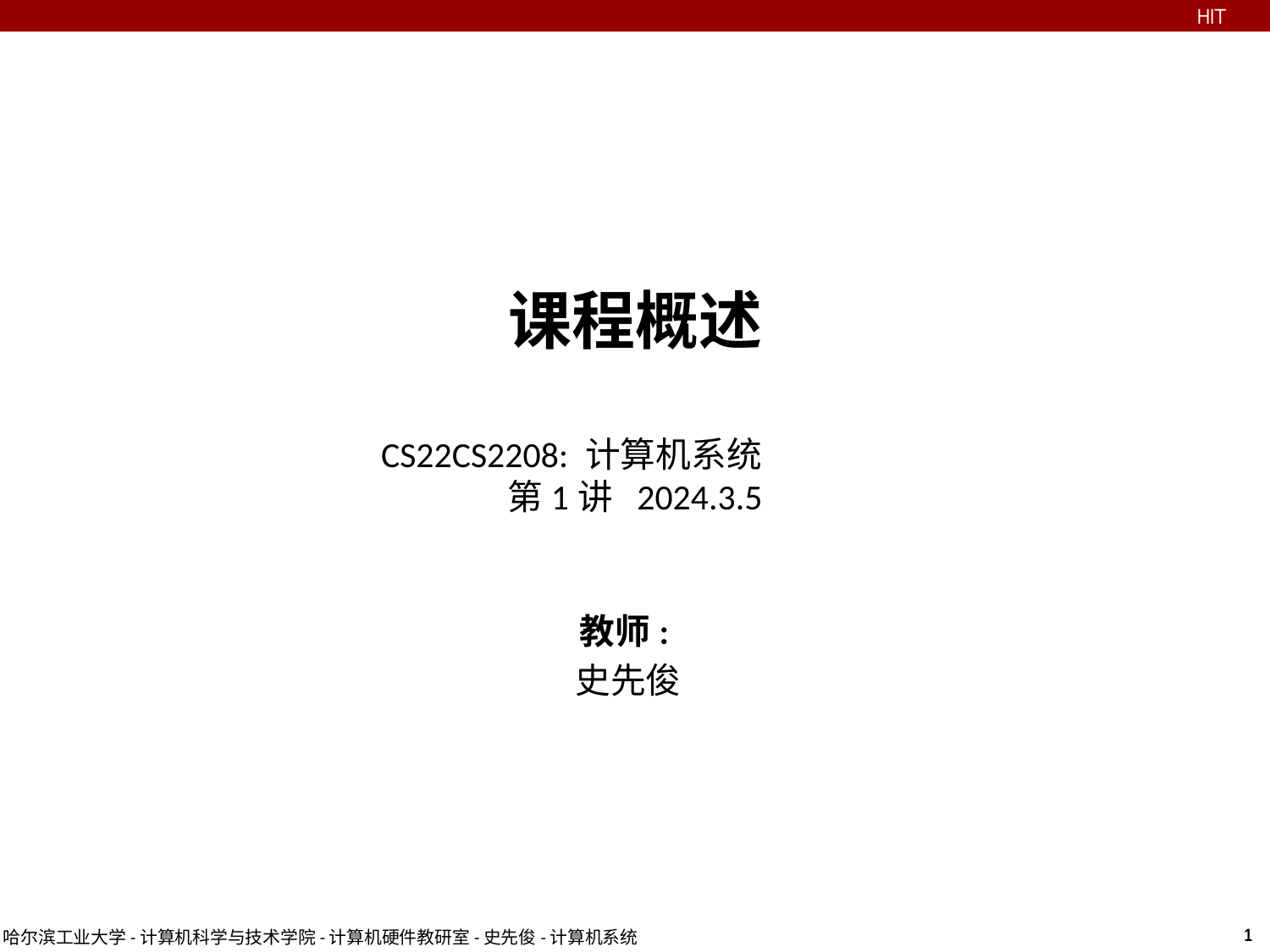

HIT
课程概述
CS22CS2208: 计算机系统
第1讲  2024.3.5
教师:
史先俊